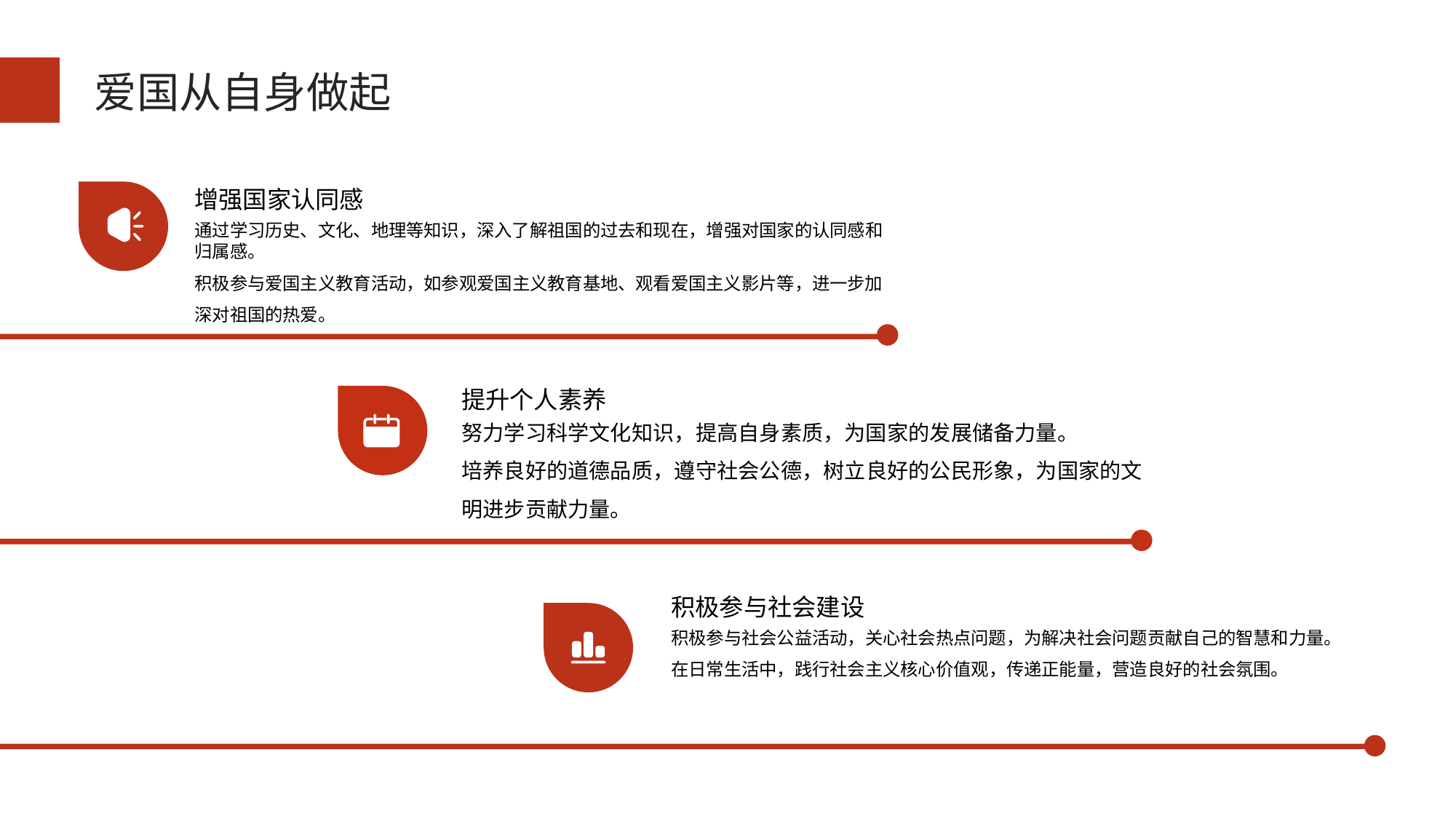

爱国从自身做起
增强国家认同感

通过学习历史、文化、地理等知识，深入了解祖国的过去和现在，增强对国家的认同感和归属感。
积极参与爱国主义教育活动，如参观爱国主义教育基地、观看爱国主义影片等，进一步加深对祖国的热爱。

提升个人素养

努力学习科学文化知识，提高自身素质，为国家的发展储备力量。
培养良好的道德品质，遵守社会公德，树立良好的公民形象，为国家的文明进步贡献力量。

积极参与社会建设

积极参与社会公益活动，关心社会热点问题，为解决社会问题贡献自己的智慧和力量。
在日常生活中，践行社会主义核心价值观，传递正能量，营造良好的社会氛围。